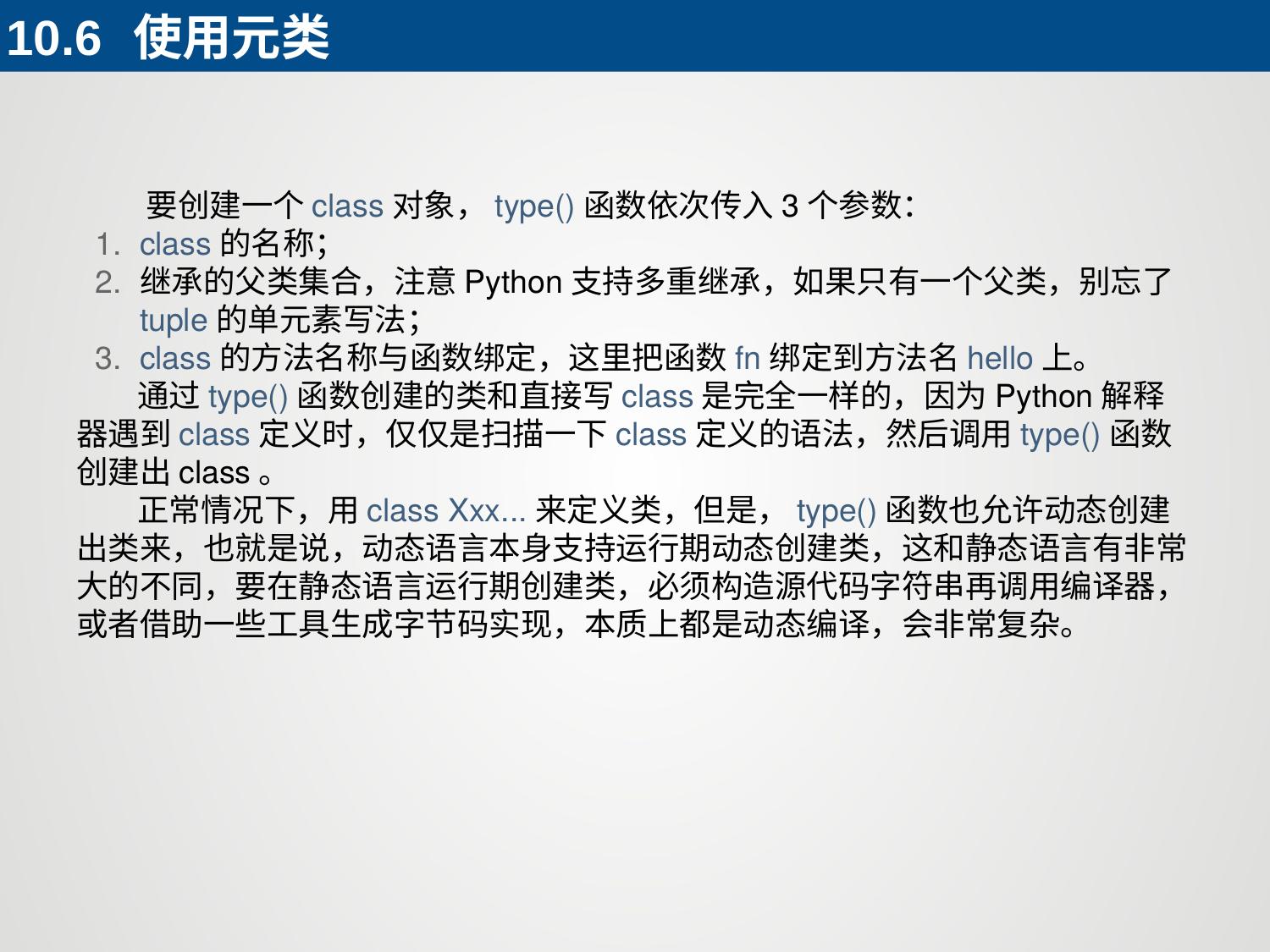

10.6	使用元类
       要创建一个class对象，type()函数依次传入3个参数：
class的名称；
继承的父类集合，注意Python支持多重继承，如果只有一个父类，别忘了tuple的单元素写法；
class的方法名称与函数绑定，这里把函数fn绑定到方法名hello上。
      通过type()函数创建的类和直接写class是完全一样的，因为Python解释器遇到class定义时，仅仅是扫描一下class定义的语法，然后调用type()函数创建出class。
      正常情况下，用class Xxx...来定义类，但是，type()函数也允许动态创建出类来，也就是说，动态语言本身支持运行期动态创建类，这和静态语言有非常大的不同，要在静态语言运行期创建类，必须构造源代码字符串再调用编译器，或者借助一些工具生成字节码实现，本质上都是动态编译，会非常复杂。